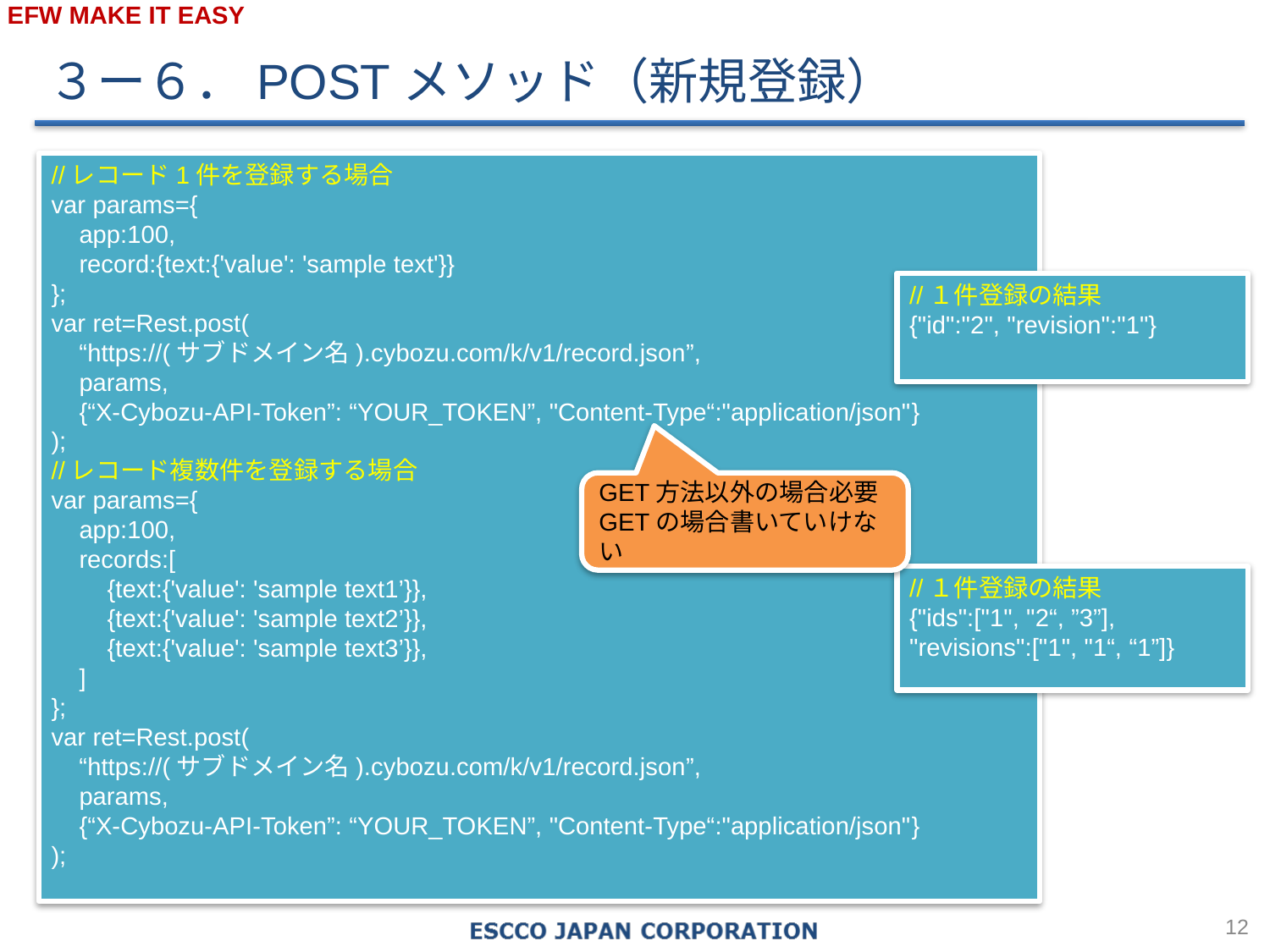

３ー６．POSTメソッド（新規登録）
//レコード1件を登録する場合
var params={
    app:100,
    record:{text:{'value': 'sample text'}}
};
var ret=Rest.post(
    “https://(サブドメイン名).cybozu.com/k/v1/record.json”,
    params,
    {“X-Cybozu-API-Token”: “YOUR_TOKEN”, "Content-Type“:"application/json"}
);
//レコード複数件を登録する場合
var params={
    app:100,
    records:[
        {text:{'value': 'sample text1’}},
        {text:{'value': 'sample text2’}},
        {text:{'value': 'sample text3’}},
    ]
};
var ret=Rest.post(
    “https://(サブドメイン名).cybozu.com/k/v1/record.json”,
    params,
    {“X-Cybozu-API-Token”: “YOUR_TOKEN”, "Content-Type“:"application/json"}
);

//１件登録の結果
{"id":"2", "revision":"1"}
GET方法以外の場合必要
GETの場合書いていけない
//１件登録の結果
{"ids":["1", "2“, ”3”], "revisions":["1", "1“, “1”]}
12